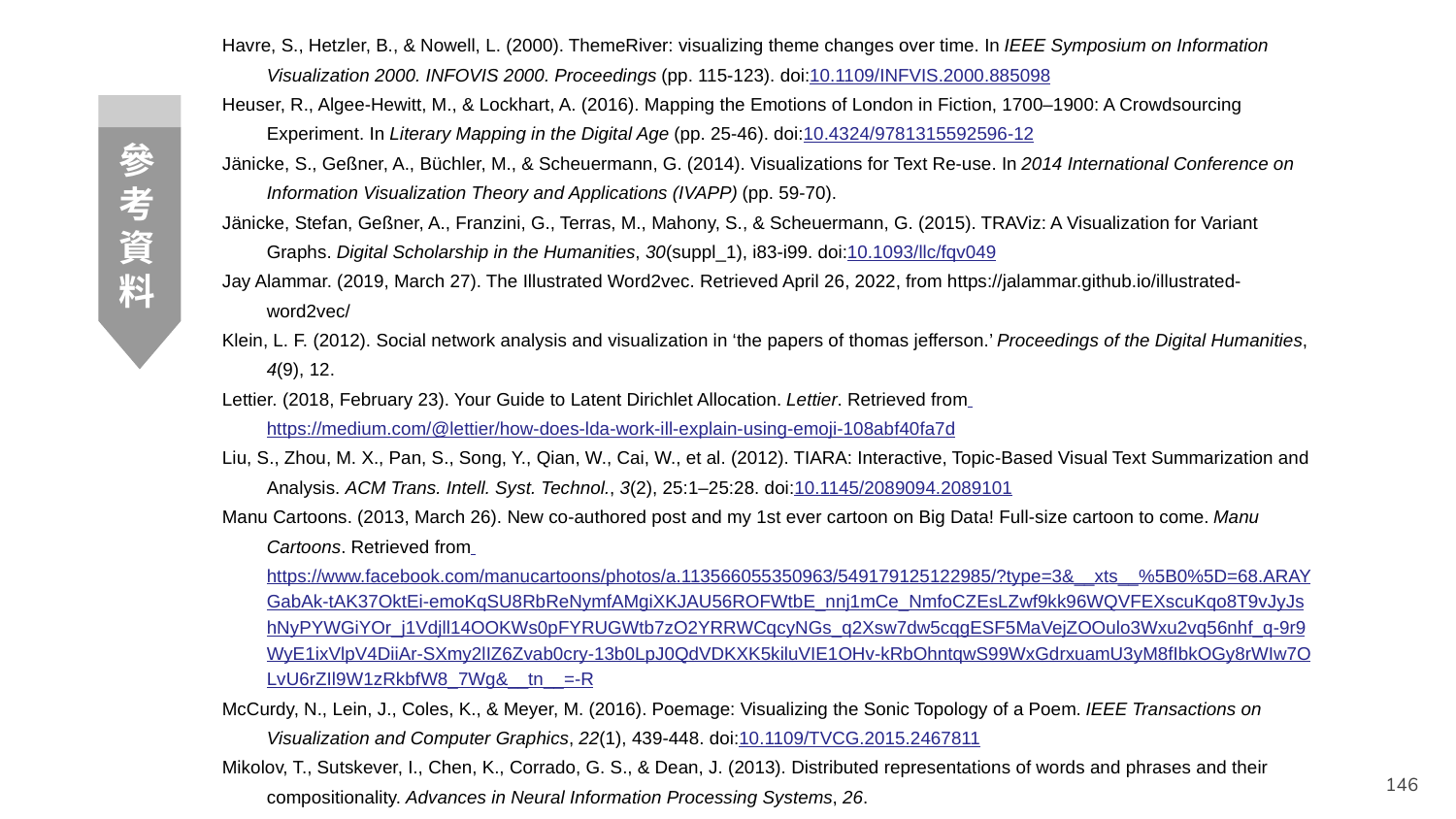

Havre, S., Hetzler, B., & Nowell, L. (2000). ThemeRiver: visualizing theme changes over time. In IEEE Symposium on Information Visualization 2000. INFOVIS 2000. Proceedings (pp. 115-123). doi:10.1109/INFVIS.2000.885098
Heuser, R., Algee-Hewitt, M., & Lockhart, A. (2016). Mapping the Emotions of London in Fiction, 1700–1900: A Crowdsourcing Experiment. In Literary Mapping in the Digital Age (pp. 25-46). doi:10.4324/9781315592596-12
Jänicke, S., Geßner, A., Büchler, M., & Scheuermann, G. (2014). Visualizations for Text Re-use. In 2014 International Conference on Information Visualization Theory and Applications (IVAPP) (pp. 59-70).
Jänicke, Stefan, Geßner, A., Franzini, G., Terras, M., Mahony, S., & Scheuermann, G. (2015). TRAViz: A Visualization for Variant Graphs. Digital Scholarship in the Humanities, 30(suppl_1), i83-i99. doi:10.1093/llc/fqv049
Jay Alammar. (2019, March 27). The Illustrated Word2vec. Retrieved April 26, 2022, from https://jalammar.github.io/illustrated-word2vec/
Klein, L. F. (2012). Social network analysis and visualization in ‘the papers of thomas jefferson.’ Proceedings of the Digital Humanities, 4(9), 12.
Lettier. (2018, February 23). Your Guide to Latent Dirichlet Allocation. Lettier. Retrieved from https://medium.com/@lettier/how-does-lda-work-ill-explain-using-emoji-108abf40fa7d
Liu, S., Zhou, M. X., Pan, S., Song, Y., Qian, W., Cai, W., et al. (2012). TIARA: Interactive, Topic-Based Visual Text Summarization and Analysis. ACM Trans. Intell. Syst. Technol., 3(2), 25:1–25:28. doi:10.1145/2089094.2089101
Manu Cartoons. (2013, March 26). New co-authored post and my 1st ever cartoon on Big Data! Full-size cartoon to come. Manu Cartoons. Retrieved from https://www.facebook.com/manucartoons/photos/a.113566055350963/549179125122985/?type=3&__xts__%5B0%5D=68.ARAYGabAk-tAK37OktEi-emoKqSU8RbReNymfAMgiXKJAU56ROFWtbE_nnj1mCe_NmfoCZEsLZwf9kk96WQVFEXscuKqo8T9vJyJshNyPYWGiYOr_j1Vdjll14OOKWs0pFYRUGWtb7zO2YRRWCqcyNGs_q2Xsw7dw5cqgESF5MaVejZOOulo3Wxu2vq56nhf_q-9r9WyE1ixVlpV4DiiAr-SXmy2lIZ6Zvab0cry-13b0LpJ0QdVDKXK5kiluVIE1OHv-kRbOhntqwS99WxGdrxuamU3yM8fIbkOGy8rWIw7OLvU6rZIl9W1zRkbfW8_7Wg&__tn__=-R
McCurdy, N., Lein, J., Coles, K., & Meyer, M. (2016). Poemage: Visualizing the Sonic Topology of a Poem. IEEE Transactions on Visualization and Computer Graphics, 22(1), 439-448. doi:10.1109/TVCG.2015.2467811
Mikolov, T., Sutskever, I., Chen, K., Corrado, G. S., & Dean, J. (2013). Distributed representations of words and phrases and their compositionality. Advances in Neural Information Processing Systems, 26.
NINES. (2014). Juxta Commons. Juxta Commons. Retrieved June 10, 2019, from http://juxtacommons.org
Oelke, D., Hao, M., Rohrdantz, C., Keim, D. A., Dayal, U., Haug, L., et al. (2009). Visual opinion analysis of customer feedback data. In 2009 IEEE Symposium on Visual Analytics Science and Technology (pp. 187-194). doi:10.1109/VAST.2009.5333919

# 參考資料

146